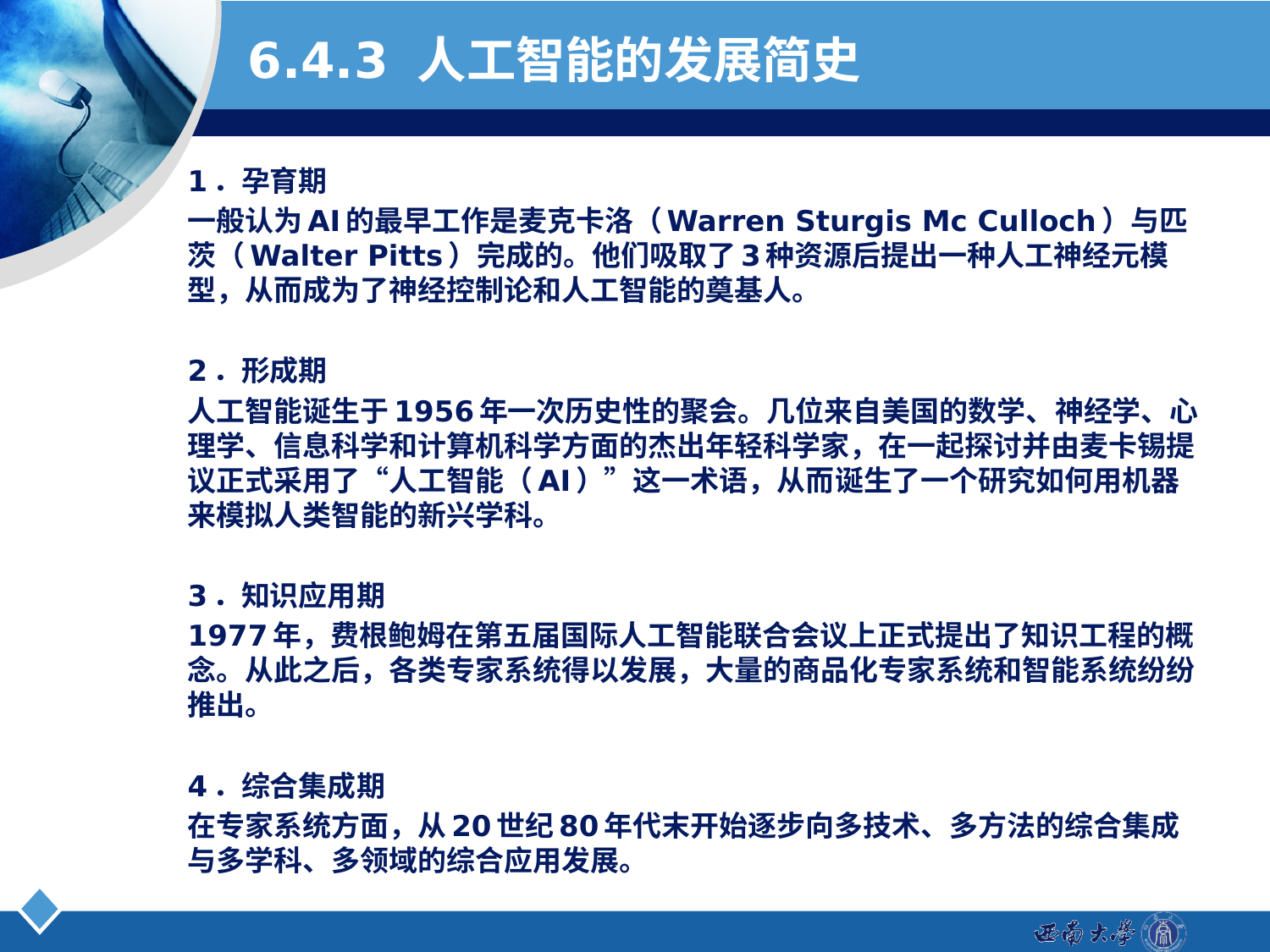

# 6.4.3 人工智能的发展简史
1．孕育期
一般认为AI的最早工作是麦克卡洛（Warren Sturgis Mc Culloch）与匹茨（Walter Pitts）完成的。他们吸取了3种资源后提出一种人工神经元模型，从而成为了神经控制论和人工智能的奠基人。

2．形成期
人工智能诞生于1956年一次历史性的聚会。几位来自美国的数学、神经学、心理学、信息科学和计算机科学方面的杰出年轻科学家，在一起探讨并由麦卡锡提议正式采用了“人工智能（AI）”这一术语，从而诞生了一个研究如何用机器来模拟人类智能的新兴学科。

3．知识应用期
1977年，费根鲍姆在第五届国际人工智能联合会议上正式提出了知识工程的概念。从此之后，各类专家系统得以发展，大量的商品化专家系统和智能系统纷纷推出。

4．综合集成期
在专家系统方面，从20世纪80年代末开始逐步向多技术、多方法的综合集成与多学科、多领域的综合应用发展。